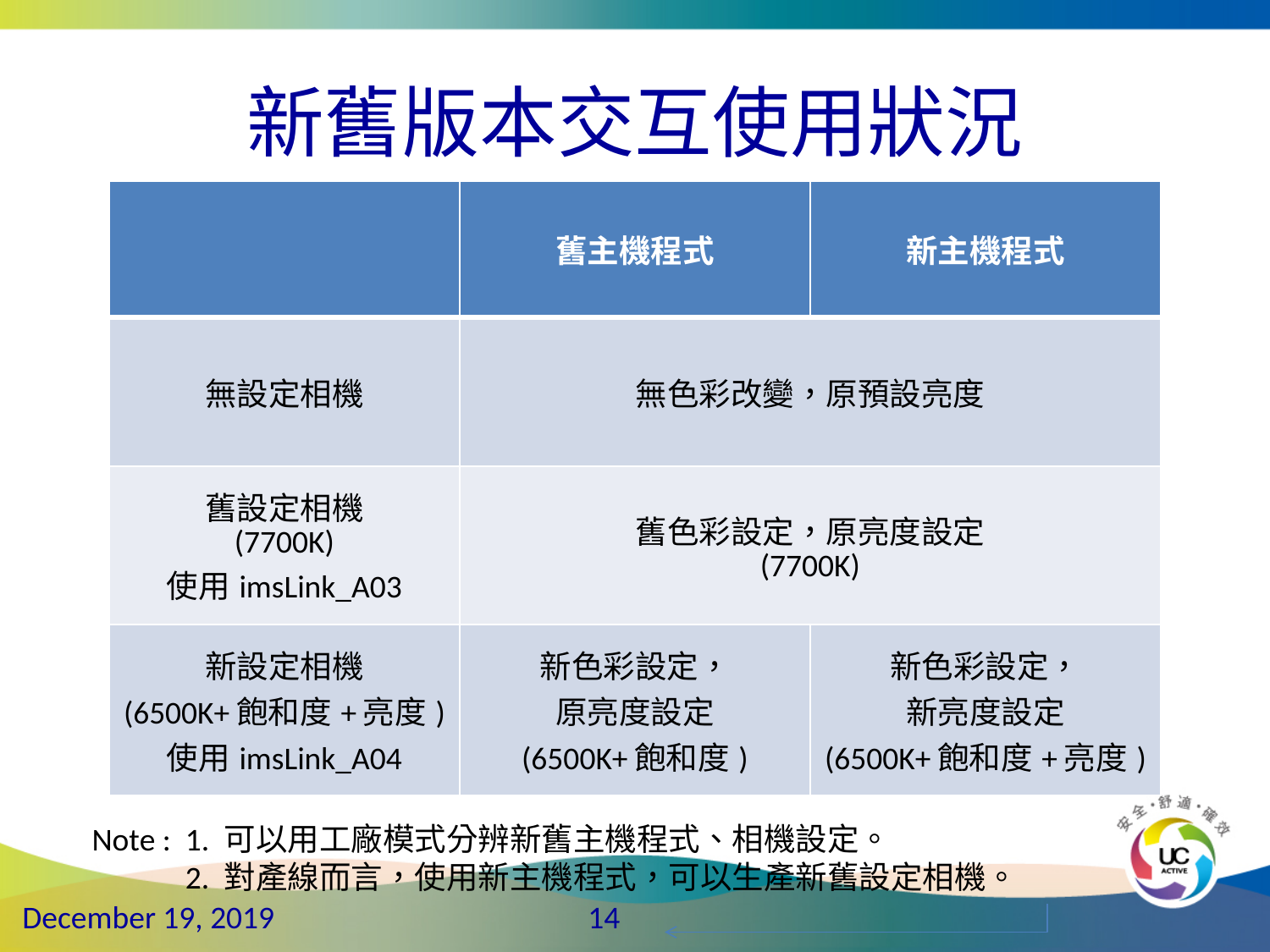

# 新舊版本交互使用狀況
|  | 舊主機程式 | 新主機程式 |
| --- | --- | --- |
| 無設定相機 | 無色彩改變，原預設亮度 |  |
| 舊設定相機 (7700K) 使用imsLink\_A03 | 舊色彩設定，原亮度設定 (7700K) |  |
| 新設定相機 (6500K+飽和度+亮度) 使用imsLink\_A04 | 新色彩設定， 原亮度設定 (6500K+飽和度) | 新色彩設定， 新亮度設定 (6500K+飽和度+亮度) |
Note :  1. 可以用工廠模式分辨新舊主機程式、相機設定。
             2. 對產線而言，使用新主機程式，可以生產新舊設定相機。